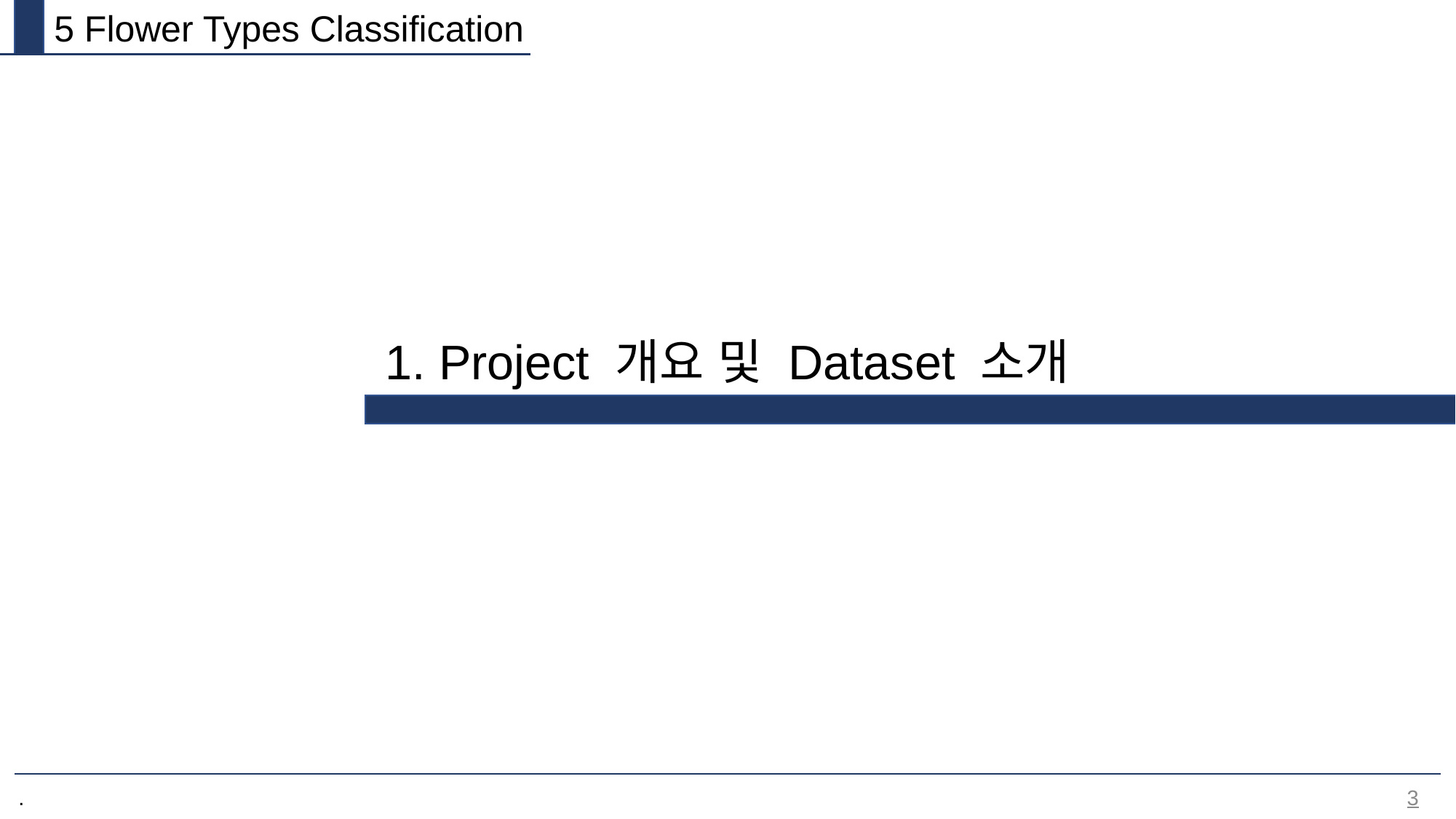

5 Flower Types Classification
1. Project 개요 및 Dataset 소개

3
.